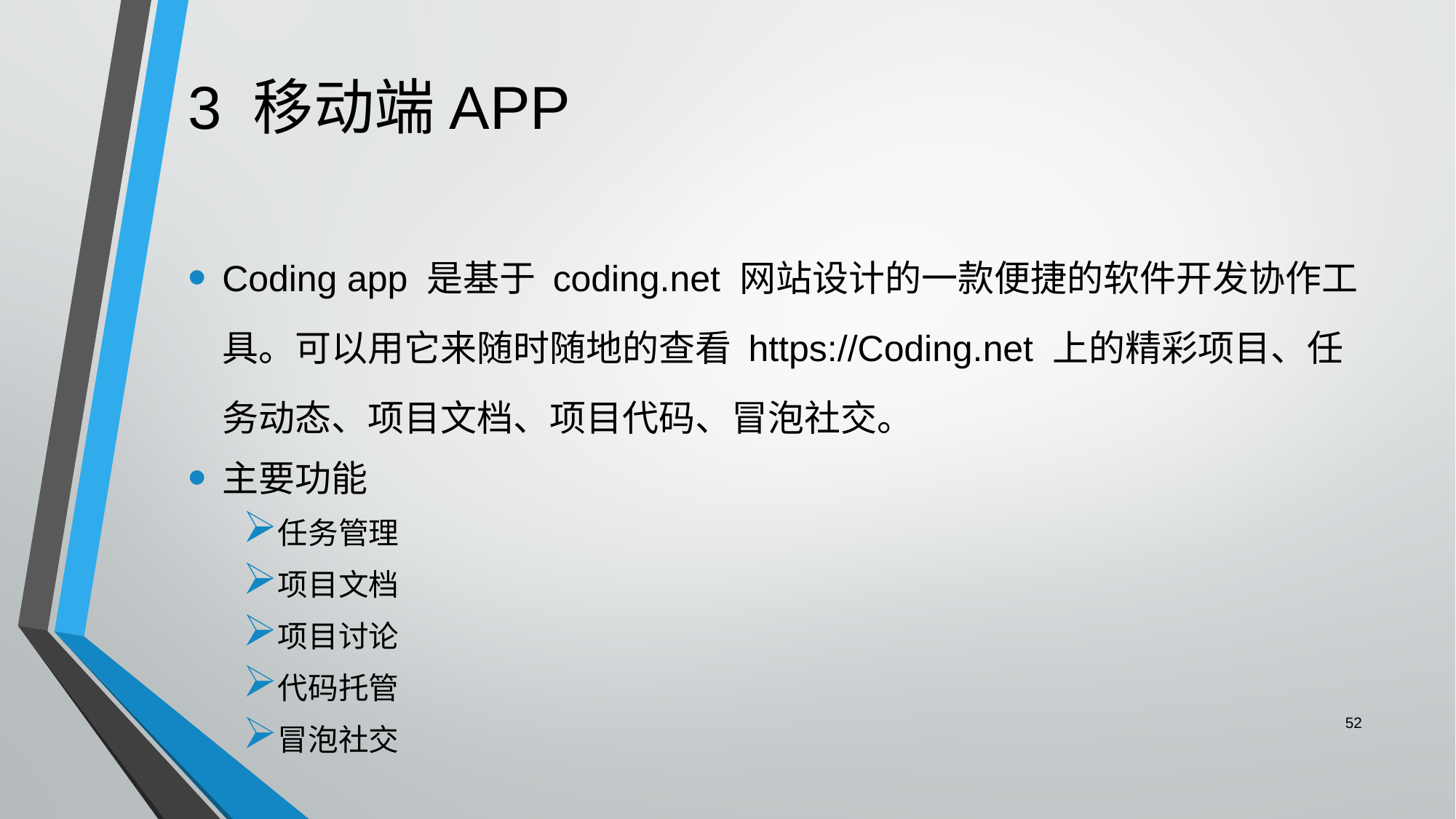

# 3 移动端APP
Coding app 是基于 coding.net 网站设计的一款便捷的软件开发协作工具。可以用它来随时随地的查看 https://Coding.net 上的精彩项目、任务动态、项目文档、项目代码、冒泡社交。
主要功能
任务管理
项目文档
项目讨论
代码托管
冒泡社交
52